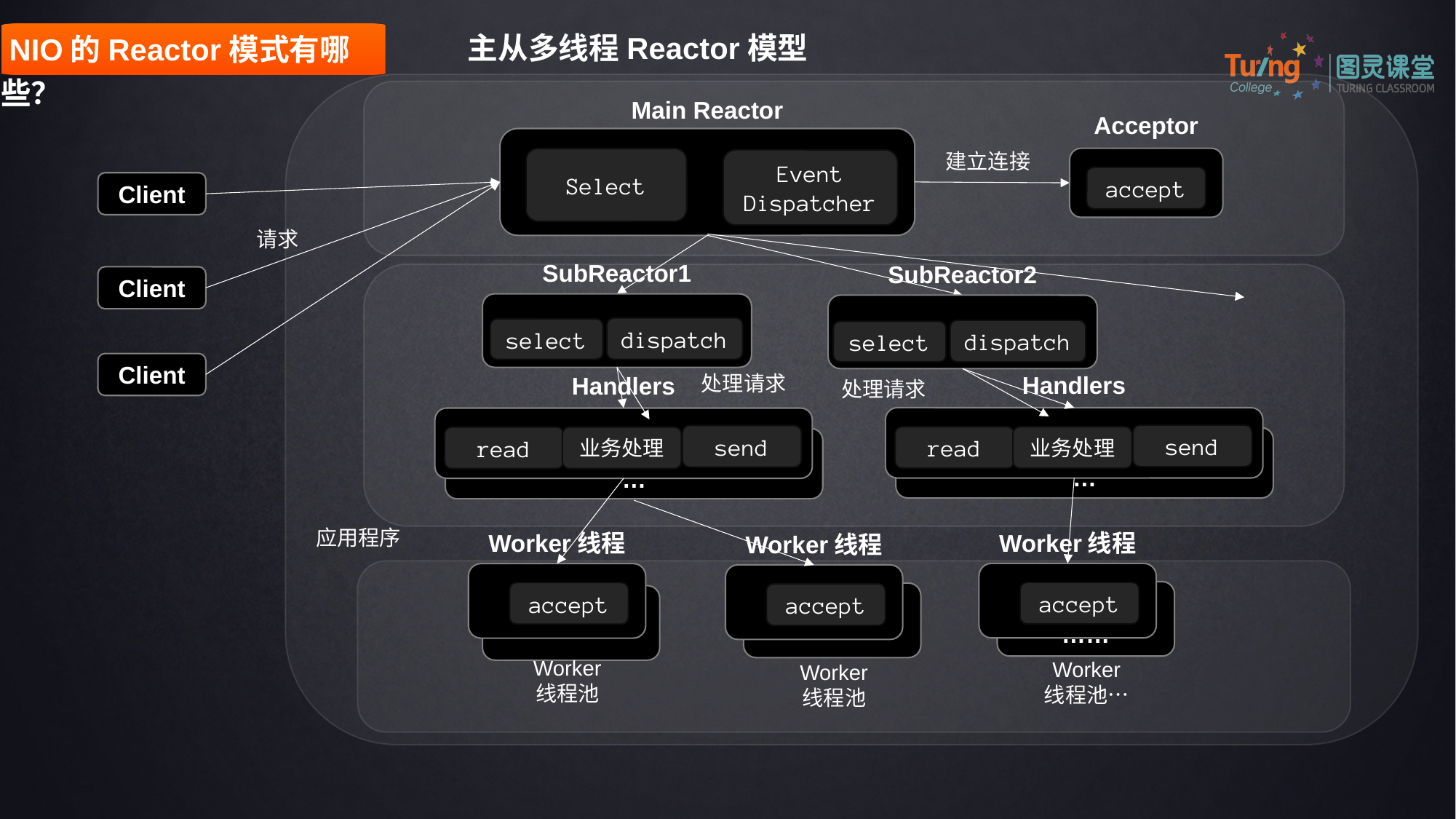

主从多线程Reactor模型
 NIO的Reactor模式有哪些？

Main Reactor

建立连接
Select
Acceptor

Event
Dispatcher
accept
Client
请求

Client
SubReactor1

SubReactor2

dispatch
select
dispatch
select
Client
处理请求
处理请求
Handlers

Handlers

send
send
read
业务处理
read
业务处理

…

…

应用程序

Worker线程

Worker线程

Worker线程

……

accept
accept

accept

Worker
线程池
Worker
线程池…
Worker
线程池